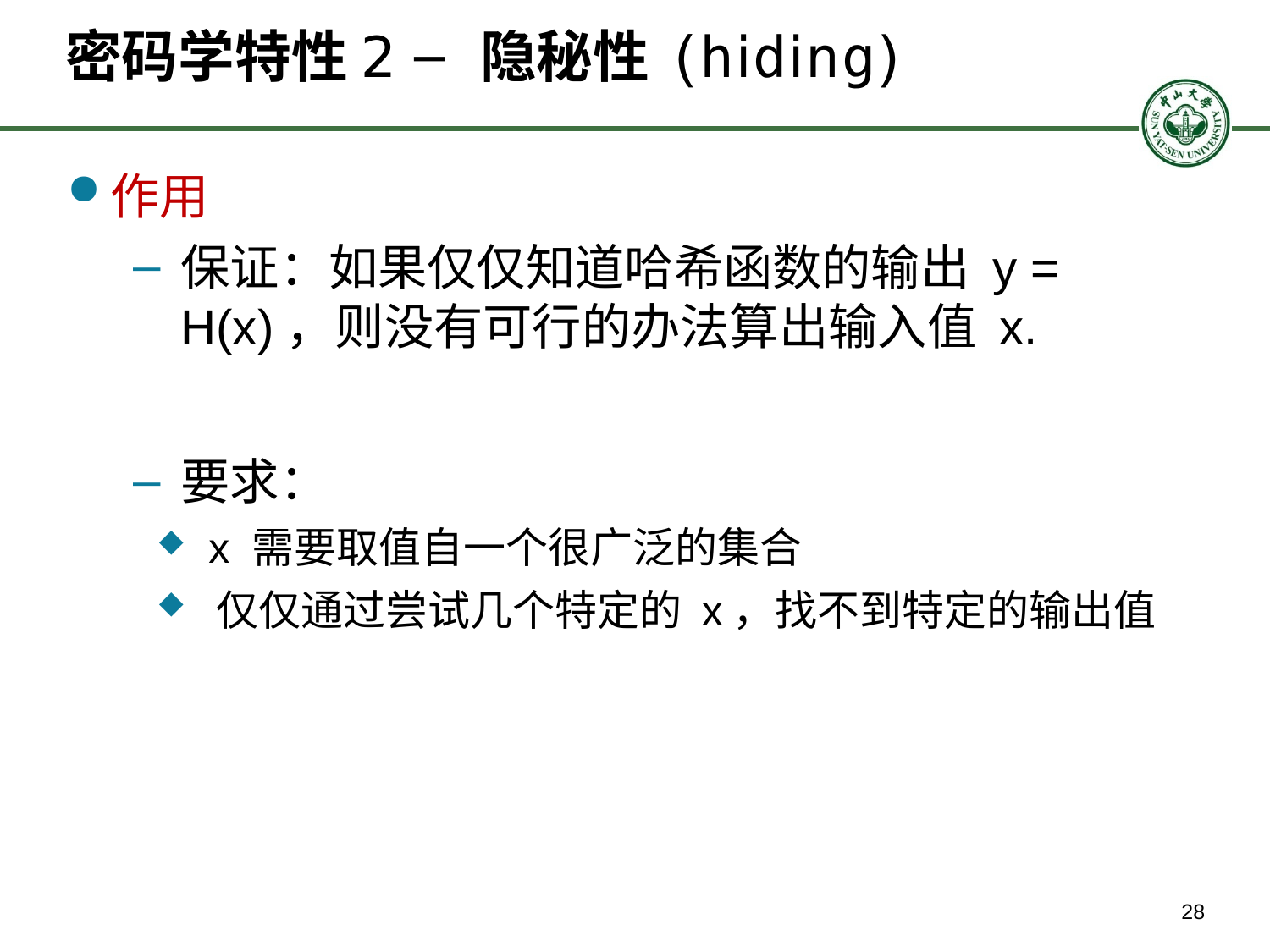

# 密码学特性2 – 隐秘性 (hiding)
作用
保证：如果仅仅知道哈希函数的输出 y = H(x)，则没有可行的办法算出输入值 x.

要求：
 x 需要取值自一个很广泛的集合
 仅仅通过尝试几个特定的 x，找不到特定的输出值